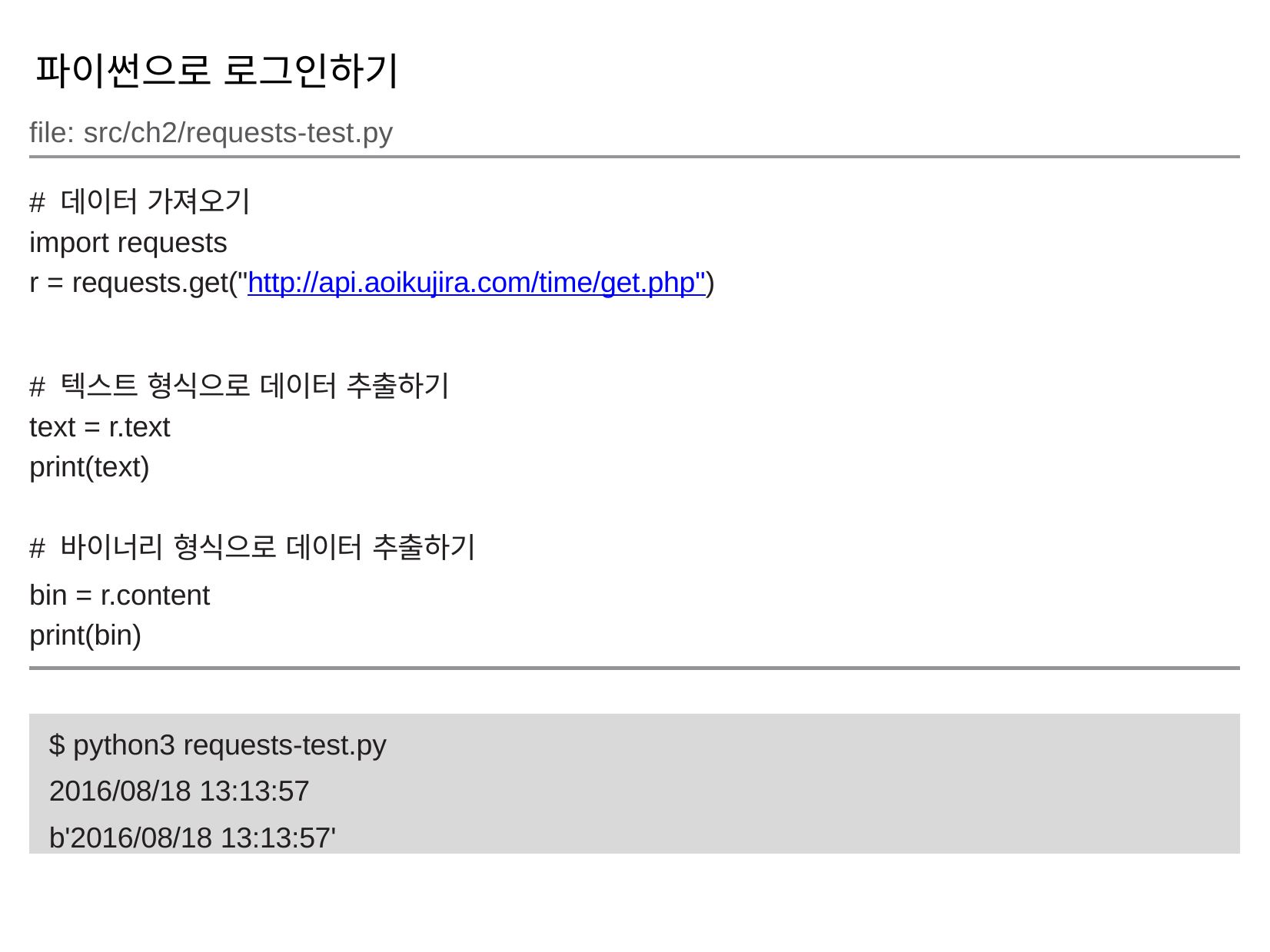

파이썬으로 로그인하기
file: src/ch2/requests-test.py

# 데이터 가져오기
import requests
r = requests.get("http://api.aoikujira.com/time/get.php")

# 텍스트 형식으로 데이터 추출하기
text = r.text
print(text)

# 바이너리 형식으로 데이터 추출하기
bin = r.content
print(bin)

$ python3 requests-test.py
2016/08/18 13:13:57
b'2016/08/18 13:13:57'